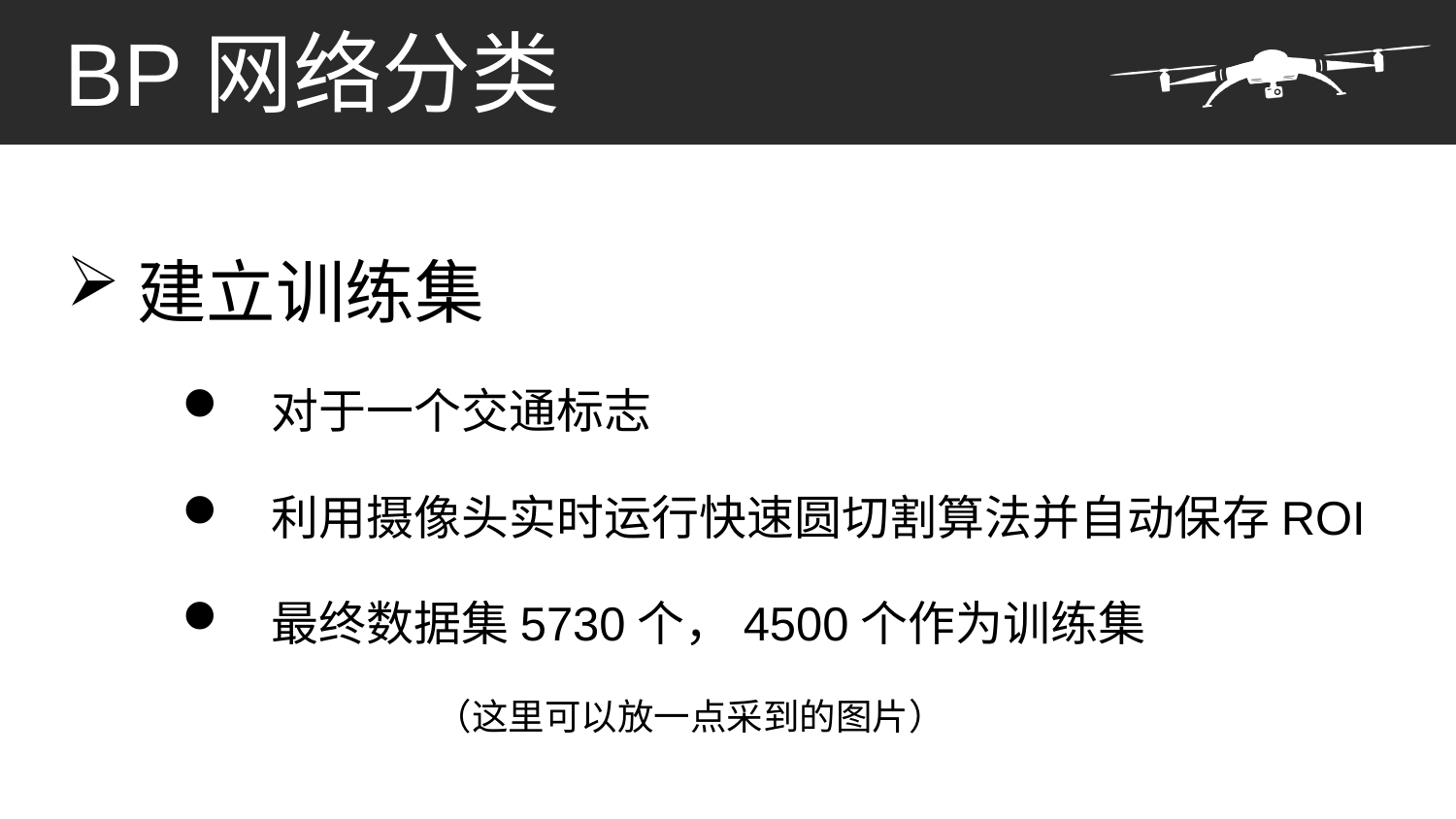

# BP网络分类

建立训练集
对于一个交通标志
利用摄像头实时运行快速圆切割算法并自动保存ROI
最终数据集5730个，4500个作为训练集
（这里可以放一点采到的图片）